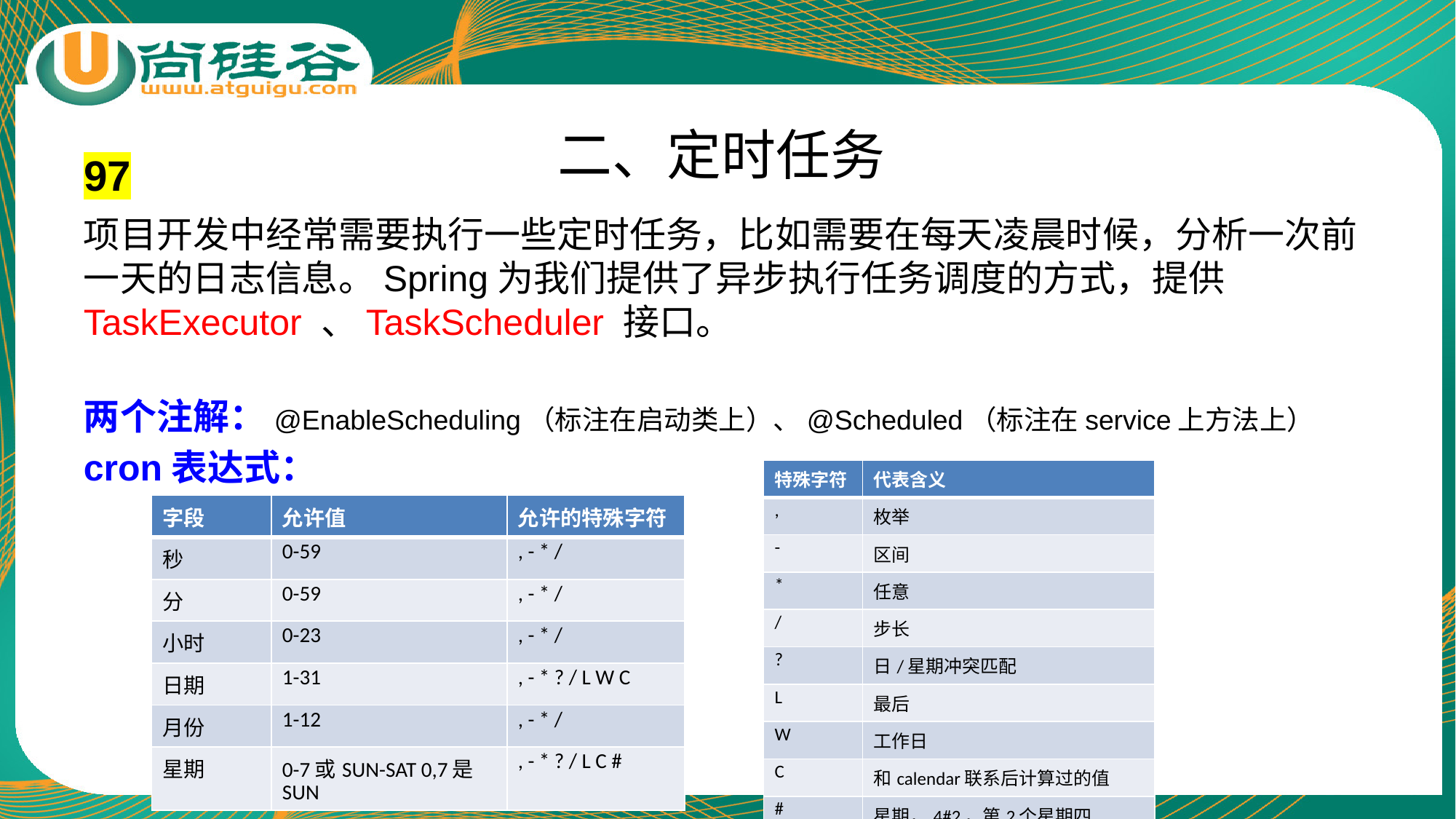

# 二、定时任务
97
项目开发中经常需要执行一些定时任务，比如需要在每天凌晨时候，分析一次前一天的日志信息。Spring为我们提供了异步执行任务调度的方式，提供TaskExecutor 、TaskScheduler 接口。
两个注解：@EnableScheduling（标注在启动类上）、@Scheduled（标注在service上方法上）
cron表达式：
| 特殊字符 | 代表含义 |
| --- | --- |
| , | 枚举 |
| - | 区间 |
| \* | 任意 |
| / | 步长 |
| ? | 日/星期冲突匹配 |
| L | 最后 |
| W | 工作日 |
| C | 和calendar联系后计算过的值 |
| # | 星期，4#2，第2个星期四 |
| 字段 | 允许值 | 允许的特殊字符 |
| --- | --- | --- |
| 秒 | 0-59 | , - \* / |
| 分 | 0-59 | , - \* / |
| 小时 | 0-23 | , - \* / |
| 日期 | 1-31 | , - \* ? / L W C |
| 月份 | 1-12 | , - \* / |
| 星期 | 0-7或SUN-SAT 0,7是SUN | , - \* ? / L C # |